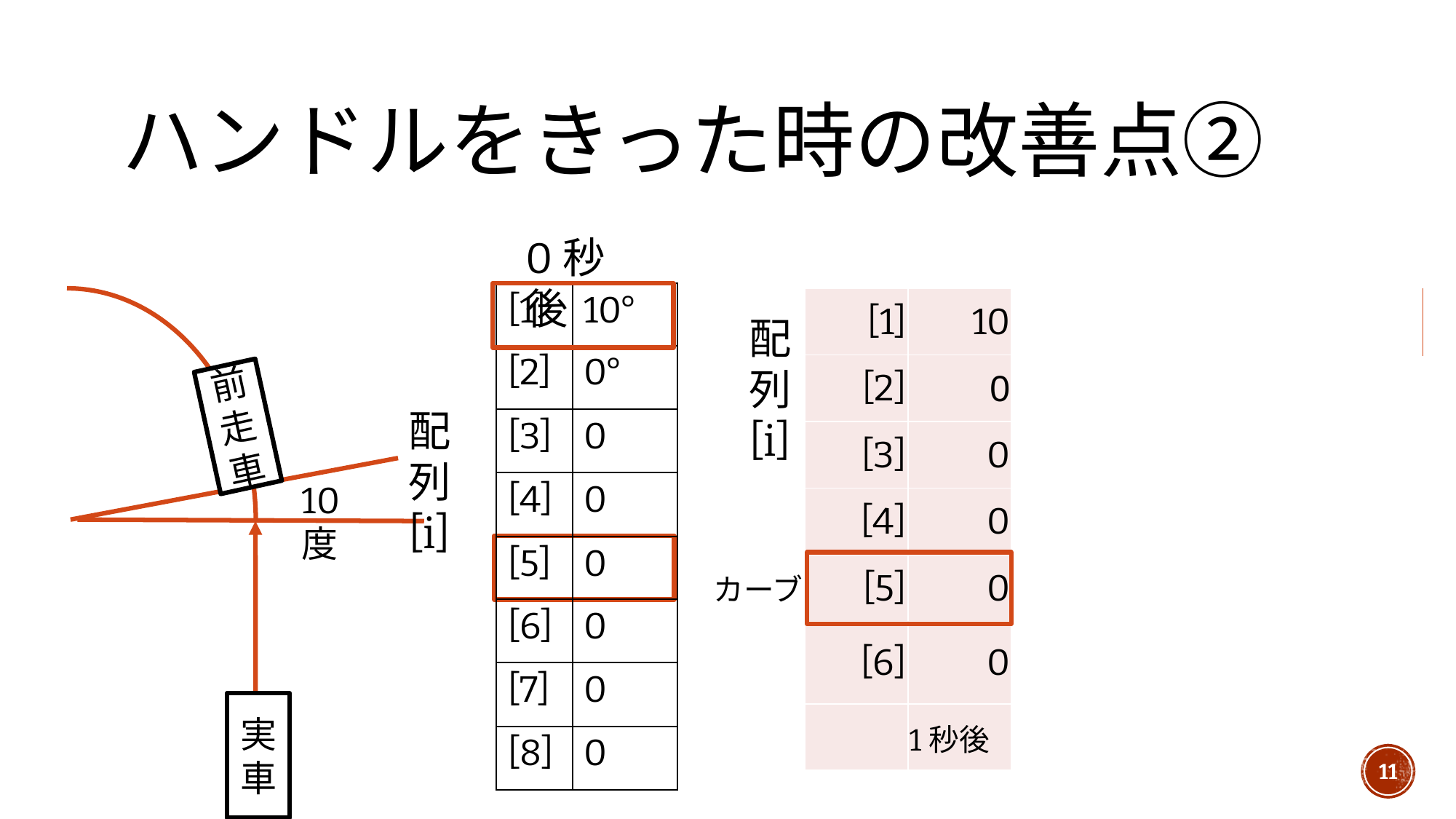

# ハンドルをきった時の改善点②
0秒後

| [1] | 10° |
| --- | --- |
| [2] | 0° |
| [3] | 0 |
| [4] | 0 |
| [5] | 0 |
| [6] | 0 |
| [7] | 0 |
| [8] | 0 |
| [1] | 10 |
| --- | --- |
| [2] | 0 |
| [3] | 0 |
| [4] | 0 |
| [5] | 0 |
| [6] | 0 |
|  | 1秒後 |

配
列
[i]
前走車
配
列
[i]
10度

カーブ
実車
11